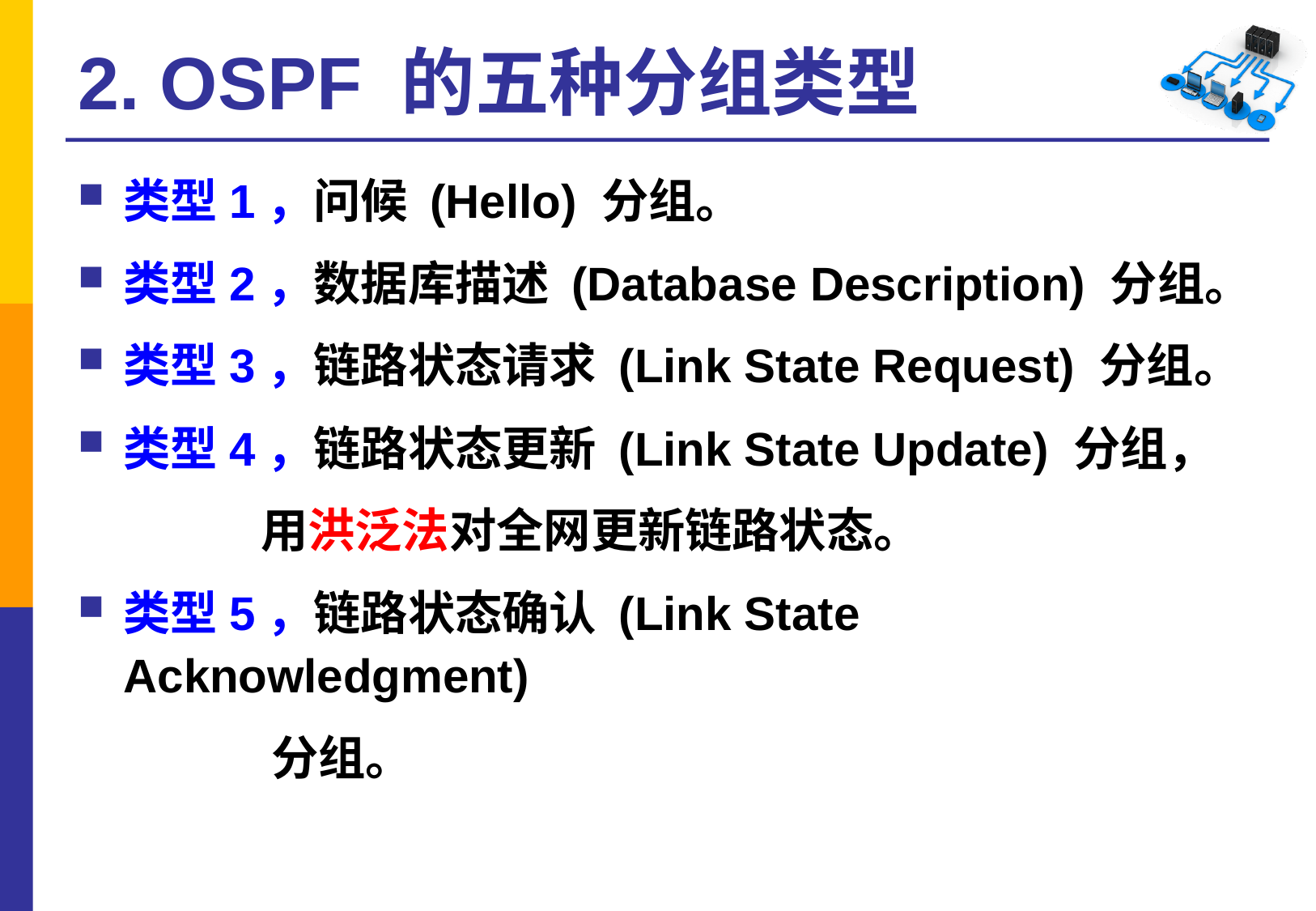

# 2. OSPF 的五种分组类型
类型1，问候 (Hello) 分组。
类型2，数据库描述 (Database Description) 分组。
类型3，链路状态请求 (Link State Request) 分组。
类型4，链路状态更新 (Link State Update) 分组，
                用洪泛法对全网更新链路状态。
类型5，链路状态确认 (Link State Acknowledgment)
                 分组。